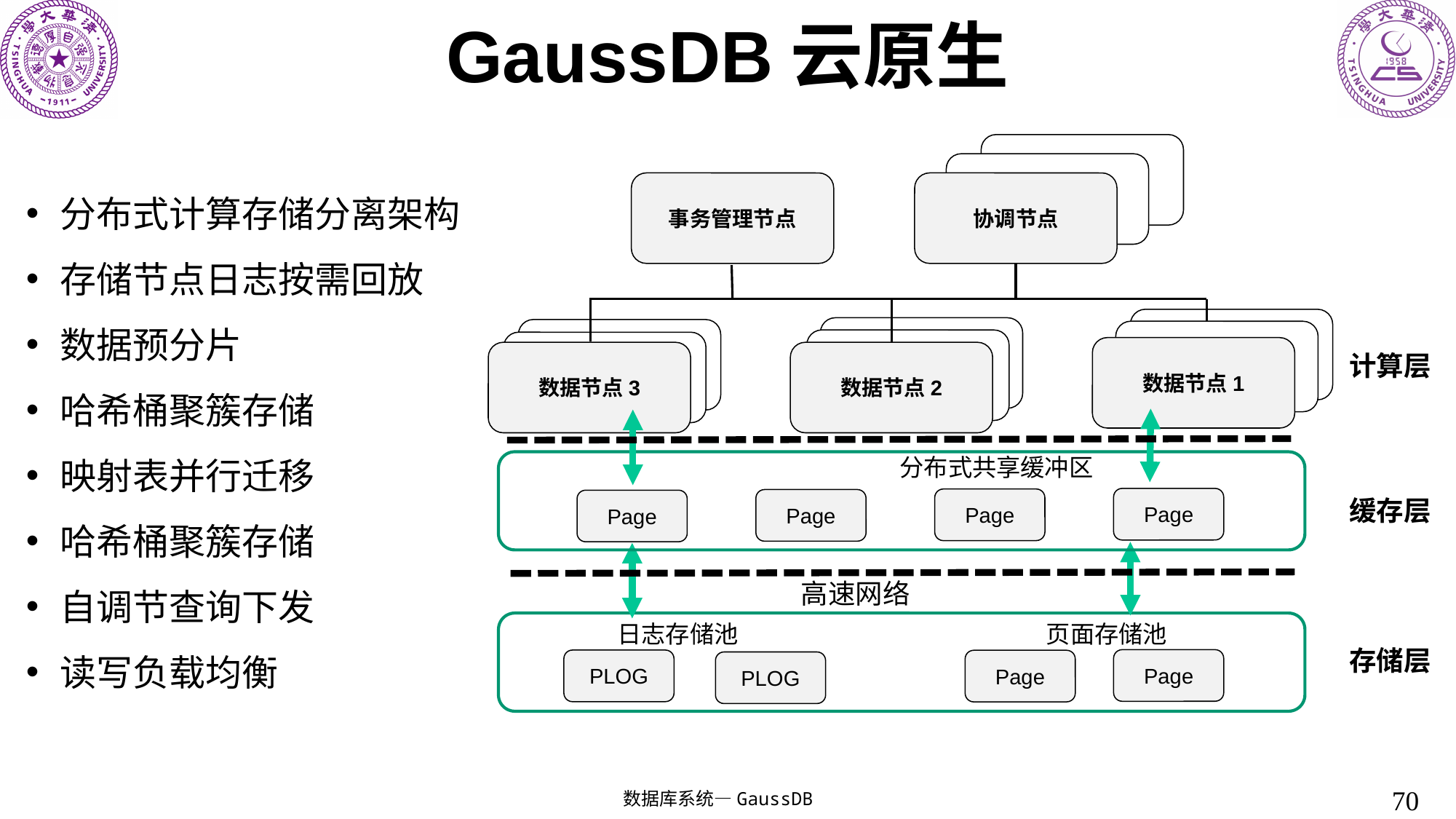

# GaussDB云原生

事务管理节点
协调节点
数据节点
数据节点
数据节点
数据节点
数据节点
数据节点
数据节点1
数据节点2
数据节点3
计算层
分布式共享缓冲区

Page
缓存层
Page
Page
Page
高速网络

日志存储池
页面存储池
存储层
Page
PLOG
Page
PLOG
分布式计算存储分离架构
存储节点日志按需回放
数据预分片
哈希桶聚簇存储
映射表并行迁移
哈希桶聚簇存储
自调节查询下发
读写负载均衡

70
数据库系统—GaussDB